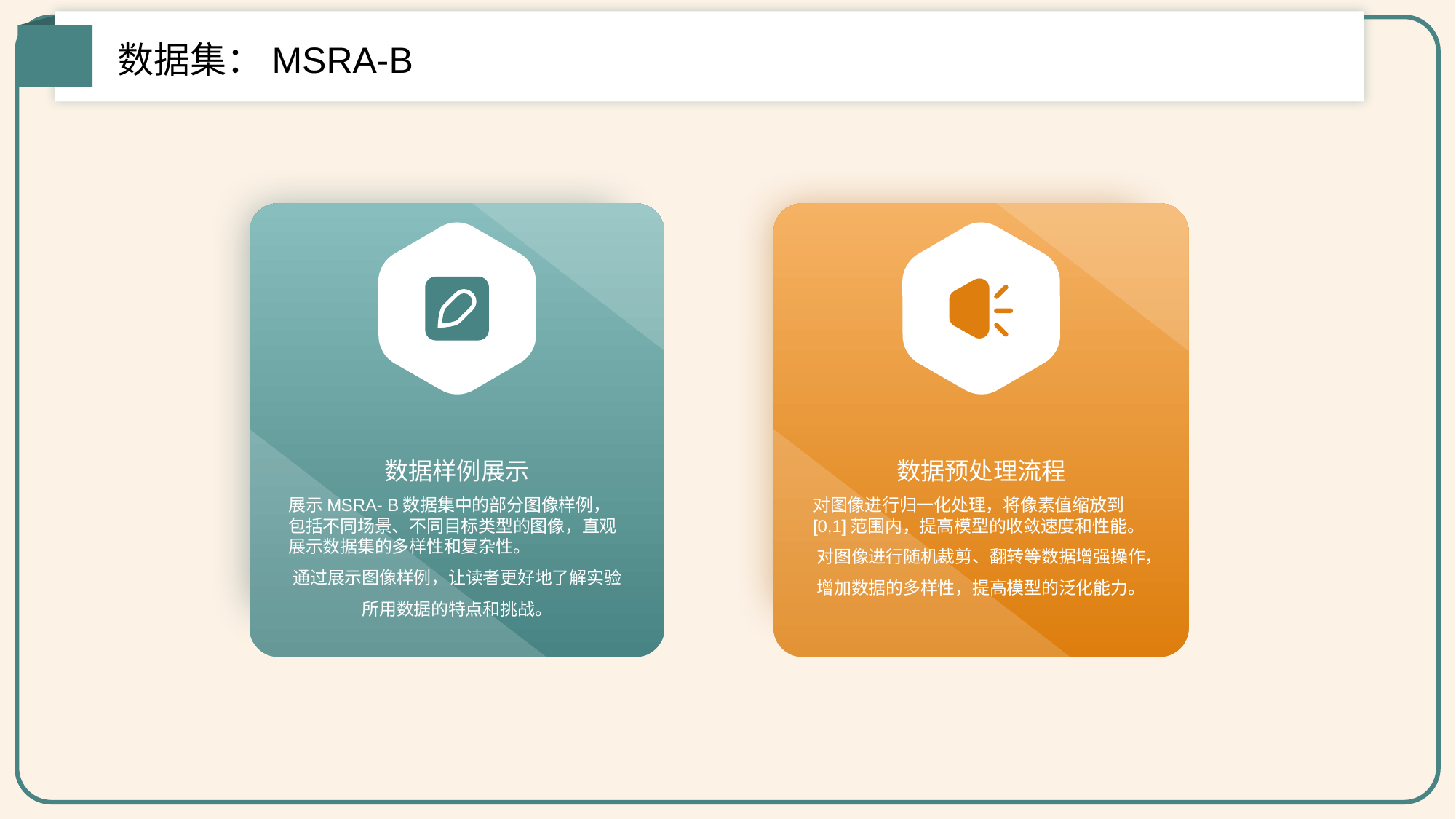

数据集：MSRA-B

数据样例展示
数据预处理流程

展示MSRA- B数据集中的部分图像样例，包括不同场景、不同目标类型的图像，直观展示数据集的多样性和复杂性。
通过展示图像样例，让读者更好地了解实验所用数据的特点和挑战。
对图像进行归一化处理，将像素值缩放到[0,1]范围内，提高模型的收敛速度和性能。
对图像进行随机裁剪、翻转等数据增强操作，增加数据的多样性，提高模型的泛化能力。